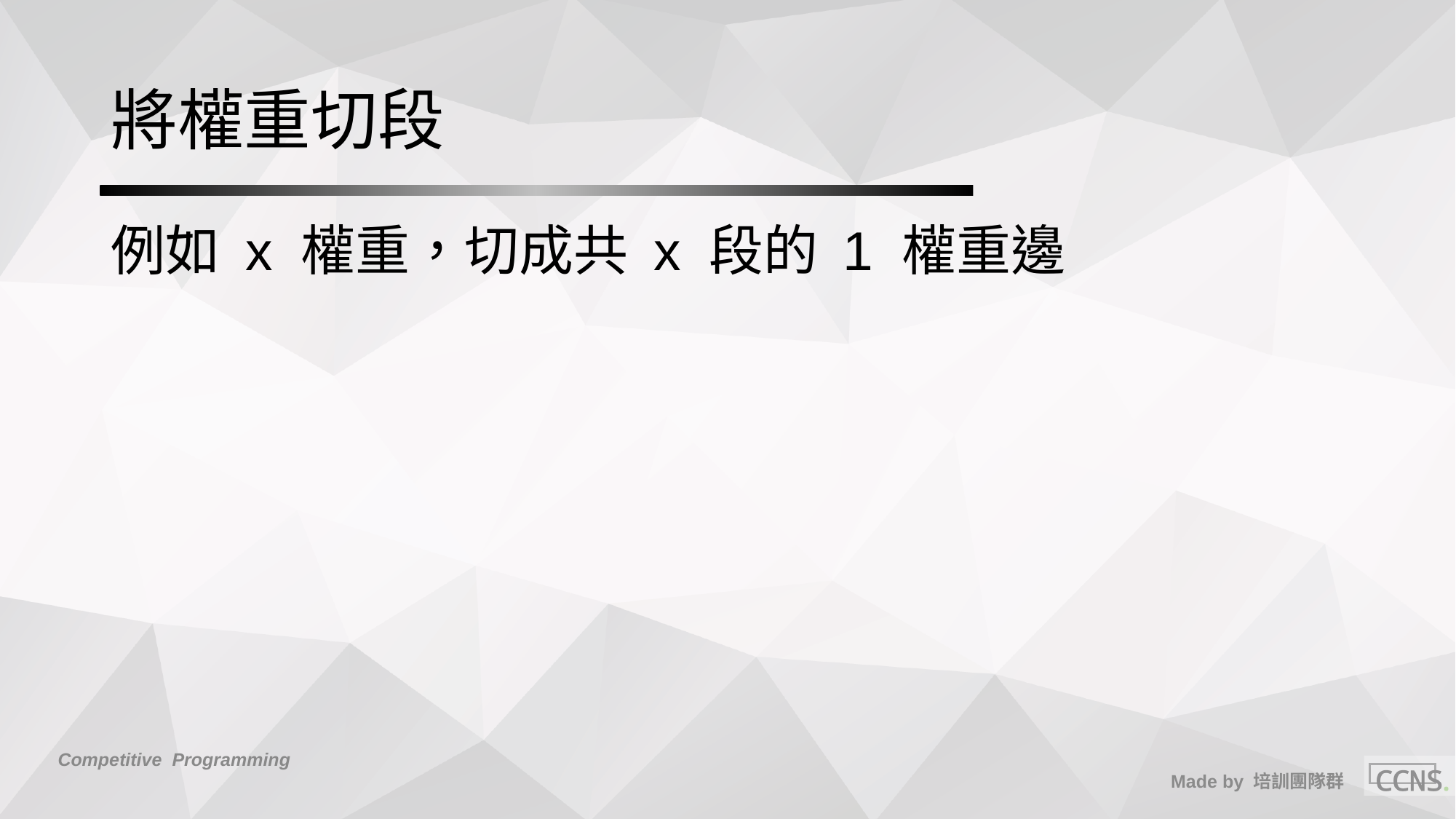

# 將權重切段
例如 x 權重，切成共 x 段的 1 權重邊